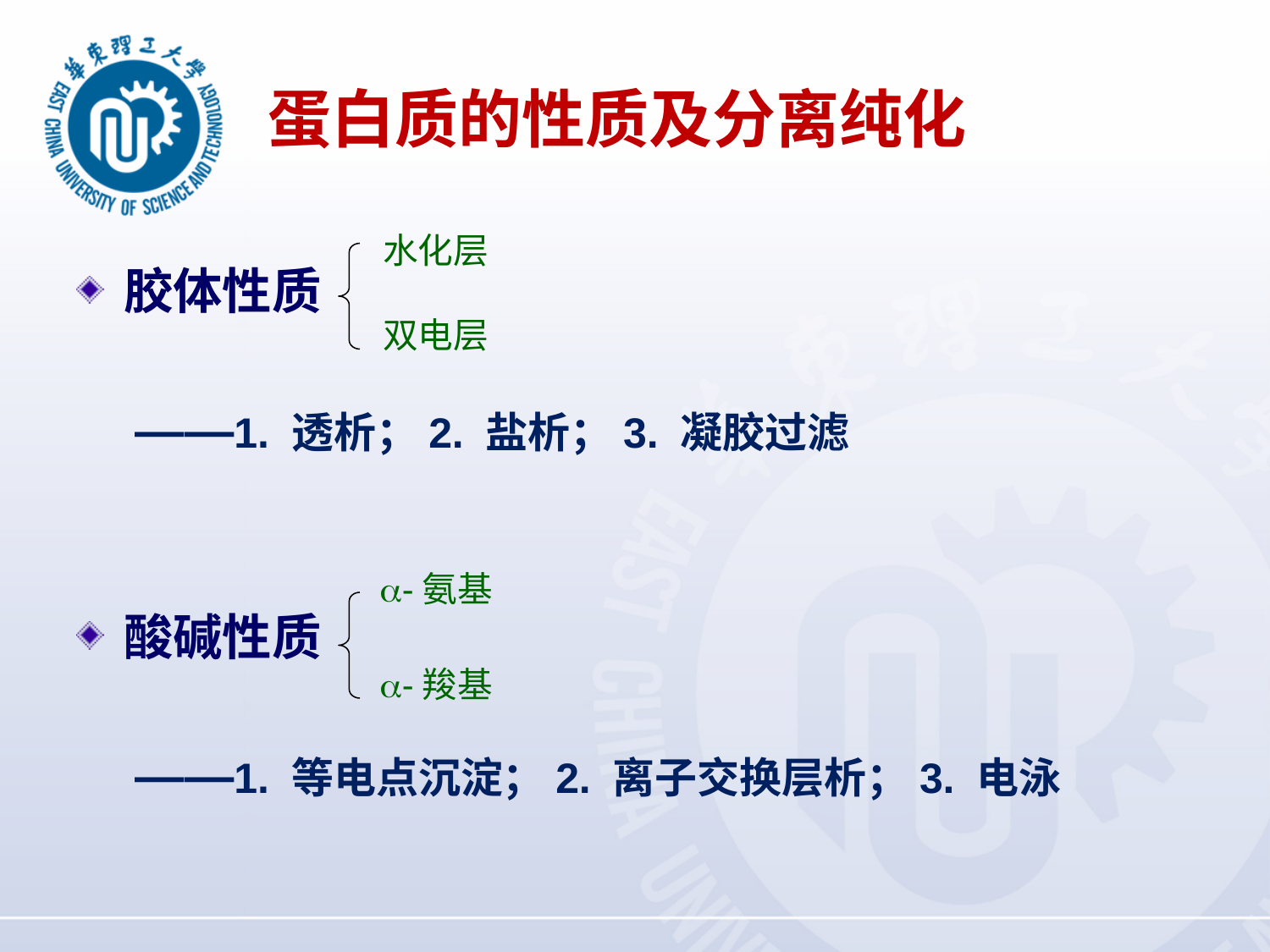

# 蛋白质的性质及分离纯化
水化层

双电层
胶体性质

  ——1. 透析；2. 盐析；3. 凝胶过滤

酸碱性质

  ——1. 等电点沉淀；2. 离子交换层析；3. 电泳
α-氨基

α-羧基